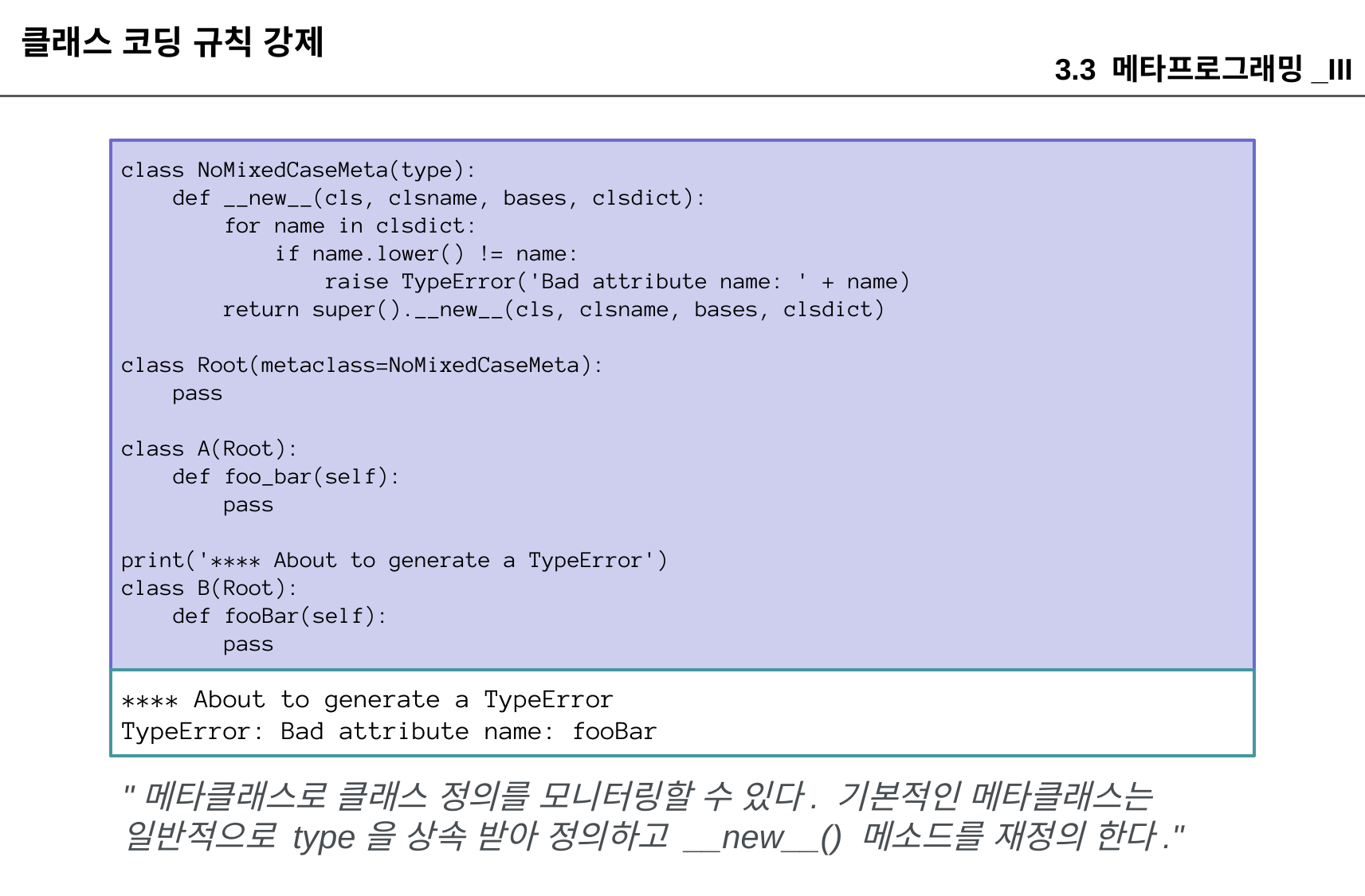

클래스 코딩 규칙 강제
3.3 메타프로그래밍_III
class NoMixedCaseMeta(type):
    def __new__(cls, clsname, bases, clsdict):
        for name in clsdict:
            if name.lower() != name:
                raise TypeError('Bad attribute name: ' + name)
        return super().__new__(cls, clsname, bases, clsdict)

class Root(metaclass=NoMixedCaseMeta):
    pass

class A(Root):
    def foo_bar(self):
        pass

print('**** About to generate a TypeError')
class B(Root):
    def fooBar(self):
        pass
**** About to generate a TypeError
TypeError: Bad attribute name: fooBar
"메타클래스로 클래스 정의를 모니터링할 수 있다. 기본적인 메타클래스는 일반적으로 type을 상속 받아 정의하고 __new__() 메소드를 재정의 한다."